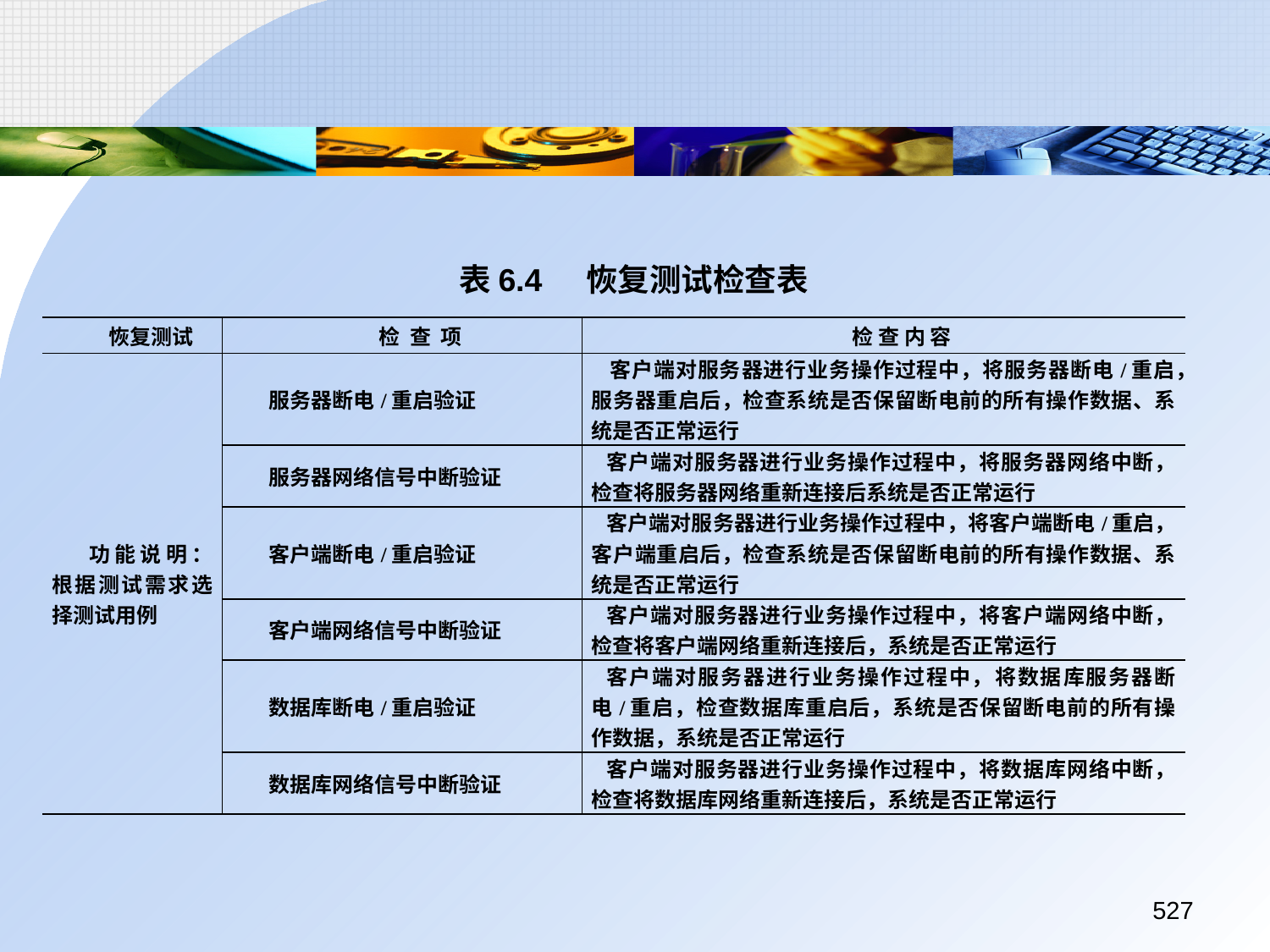

表6.4 	恢复测试检查表
| 恢复测试 | 检 查 项 | 检 查 内 容 |
| --- | --- | --- |
| 功能说明：根据测试需求选择测试用例 | 服务器断电/重启验证 | 客户端对服务器进行业务操作过程中，将服务器断电/重启，服务器重启后，检查系统是否保留断电前的所有操作数据、系统是否正常运行 |
|  | 服务器网络信号中断验证 | 客户端对服务器进行业务操作过程中，将服务器网络中断，检查将服务器网络重新连接后系统是否正常运行 |
|  | 客户端断电/重启验证 | 客户端对服务器进行业务操作过程中，将客户端断电/重启，客户端重启后，检查系统是否保留断电前的所有操作数据、系统是否正常运行 |
|  | 客户端网络信号中断验证 | 客户端对服务器进行业务操作过程中，将客户端网络中断，检查将客户端网络重新连接后，系统是否正常运行 |
|  | 数据库断电/重启验证 | 客户端对服务器进行业务操作过程中，将数据库服务器断电/重启，检查数据库重启后，系统是否保留断电前的所有操作数据，系统是否正常运行 |
|  | 数据库网络信号中断验证 | 客户端对服务器进行业务操作过程中，将数据库网络中断，检查将数据库网络重新连接后，系统是否正常运行 |
527